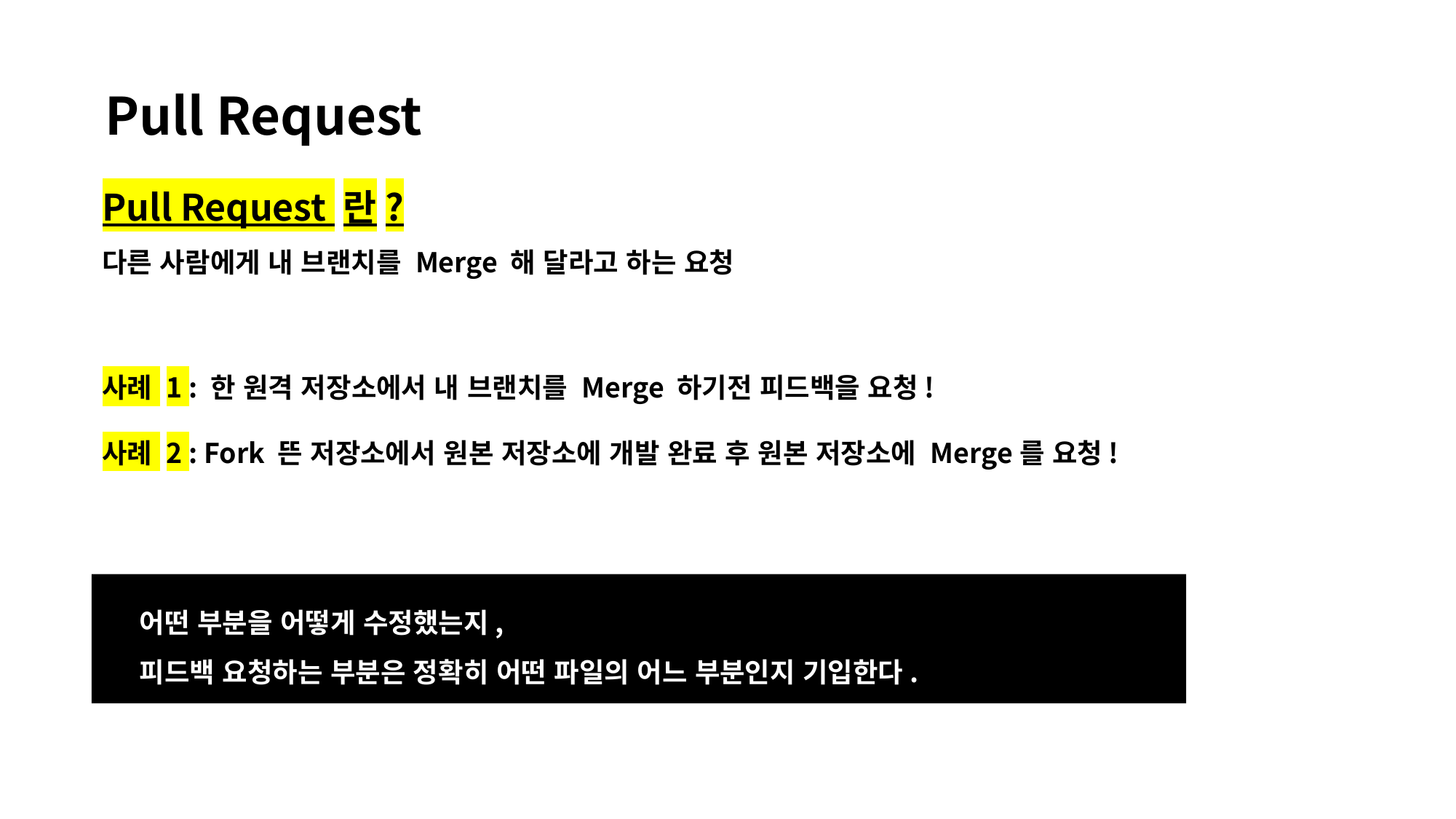

Pull Request
Pull Request 란?
다른 사람에게 내 브랜치를 Merge 해 달라고 하는 요청
사례 1 : 한 원격 저장소에서 내 브랜치를 Merge 하기전 피드백을 요청!
사례 2 : Fork 뜬 저장소에서 원본 저장소에 개발 완료 후 원본 저장소에 Merge를 요청!

어떤 부분을 어떻게 수정했는지,
피드백 요청하는 부분은 정확히 어떤 파일의 어느 부분인지 기입한다.